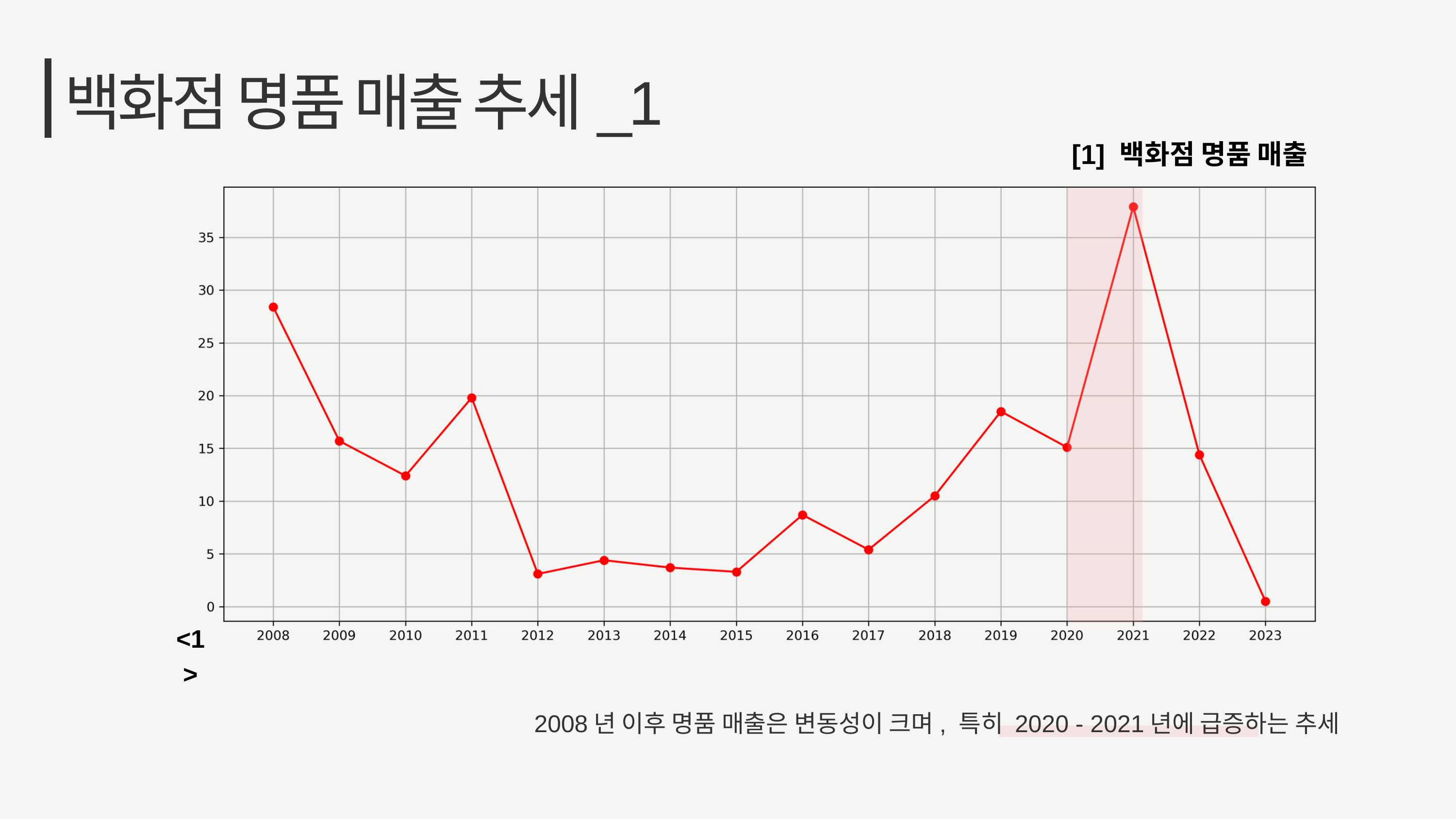

백화점 명품 매출 추세_1

[1] 백화점 명품 매출

<1>
 2008년 이후 명품 매출은 변동성이 크며, 특히 2020 - 2021년에 급증하는 추세